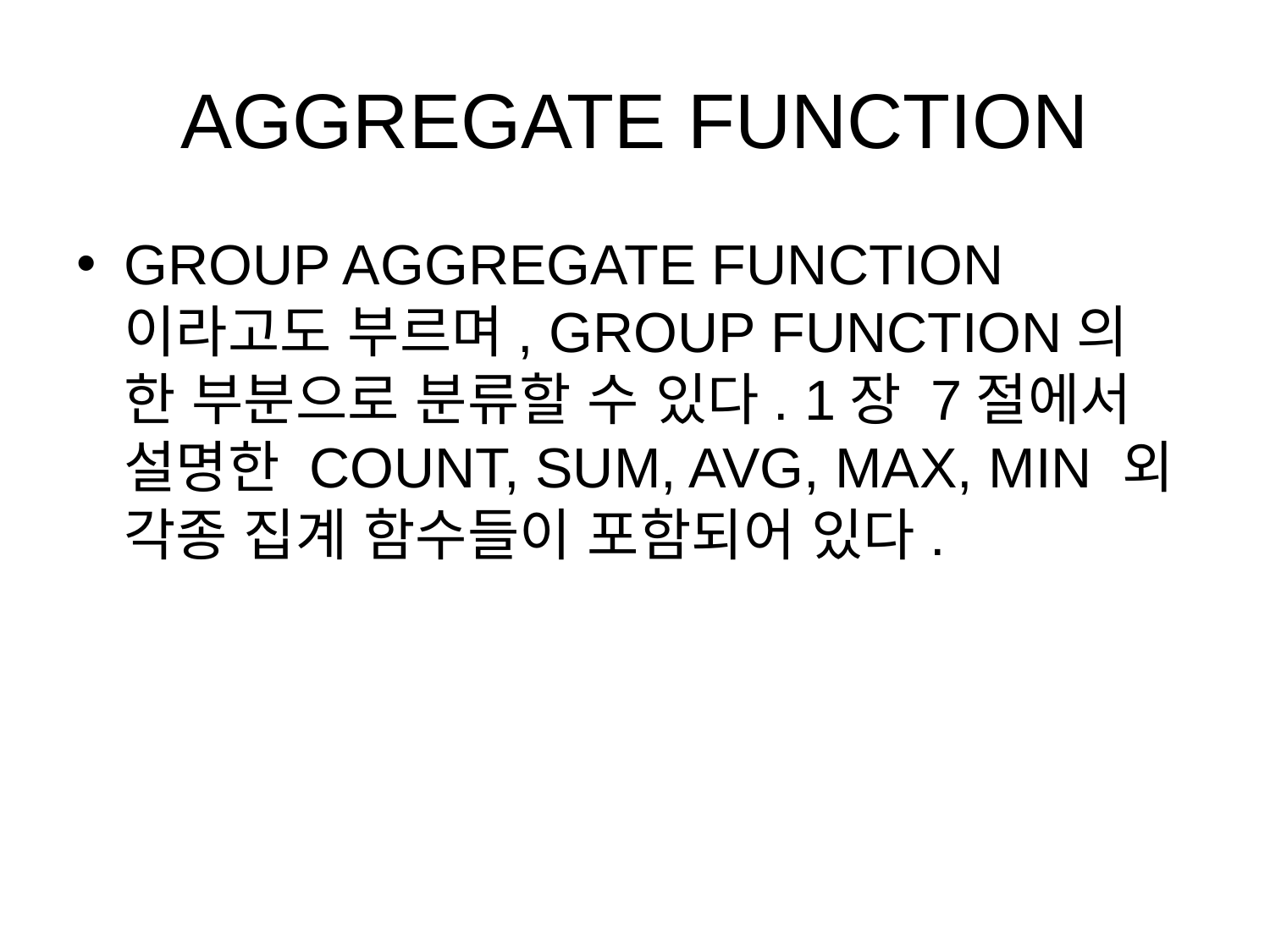

# AGGREGATE FUNCTION
GROUP AGGREGATE FUNCTION이라고도 부르며, GROUP FUNCTION의 한 부분으로 분류할 수 있다. 1장 7절에서 설명한 COUNT, SUM, AVG, MAX, MIN 외 각종 집계 함수들이 포함되어 있다.